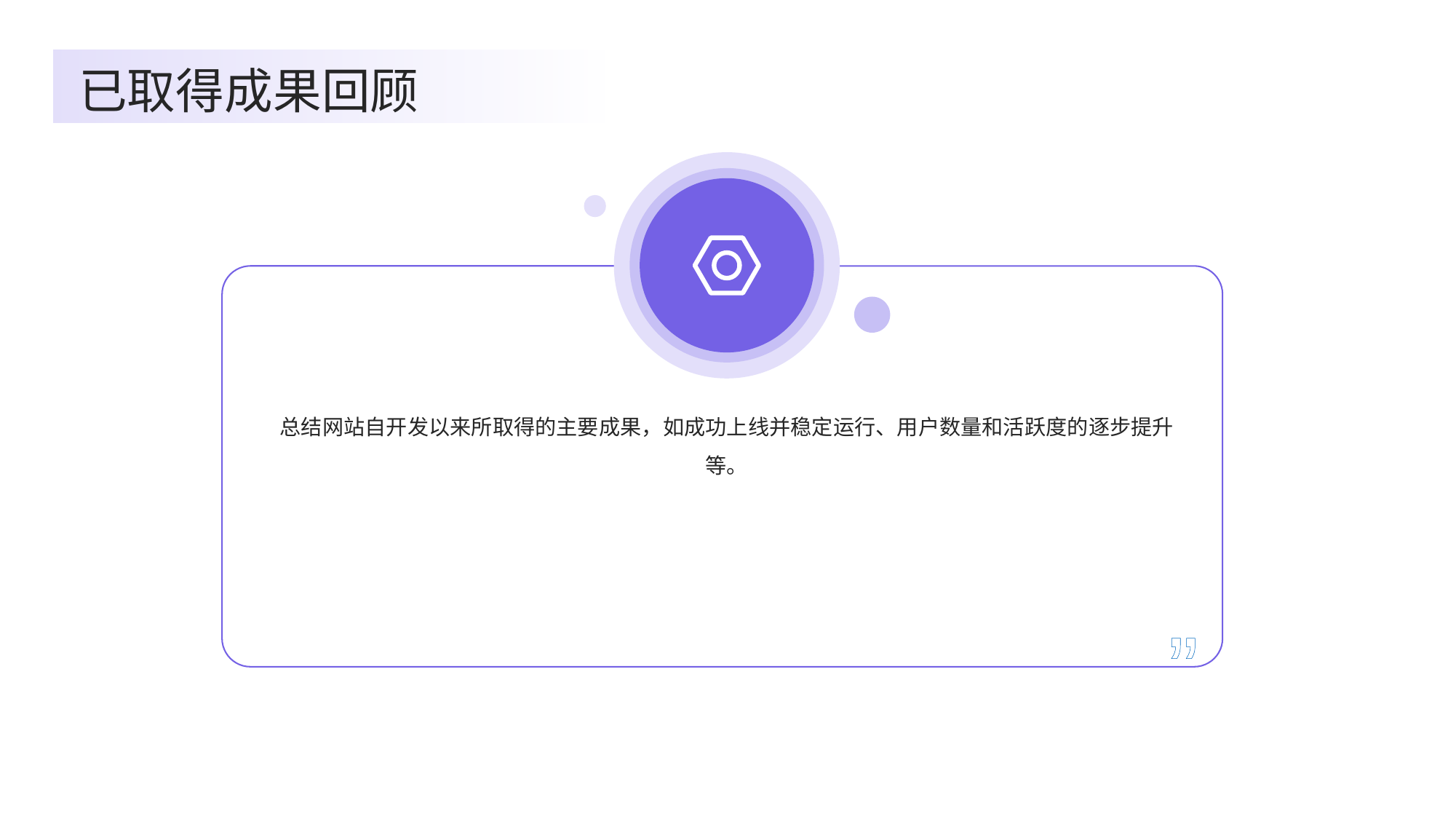

已取得成果回顾

总结网站自开发以来所取得的主要成果，如成功上线并稳定运行、用户数量和活跃度的逐步提升等。
”